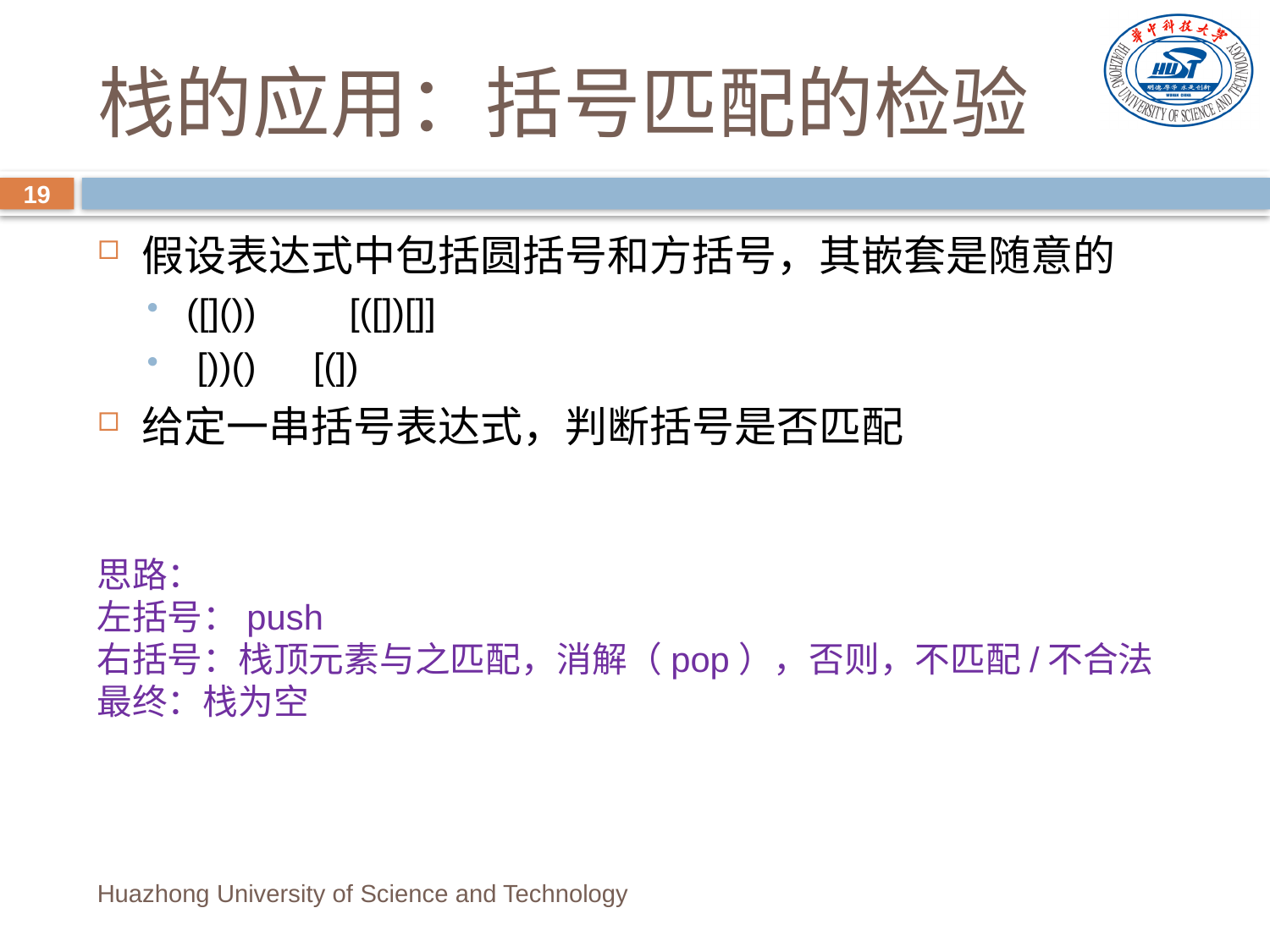

# 栈的应用：括号匹配的检验
19
假设表达式中包括圆括号和方括号，其嵌套是随意的
([]())         [([])[]]
 [))()	[(])
给定一串括号表达式，判断括号是否匹配
思路：
左括号：push
右括号：栈顶元素与之匹配，消解（pop），否则，不匹配/不合法
最终：栈为空
Huazhong University of Science and Technology